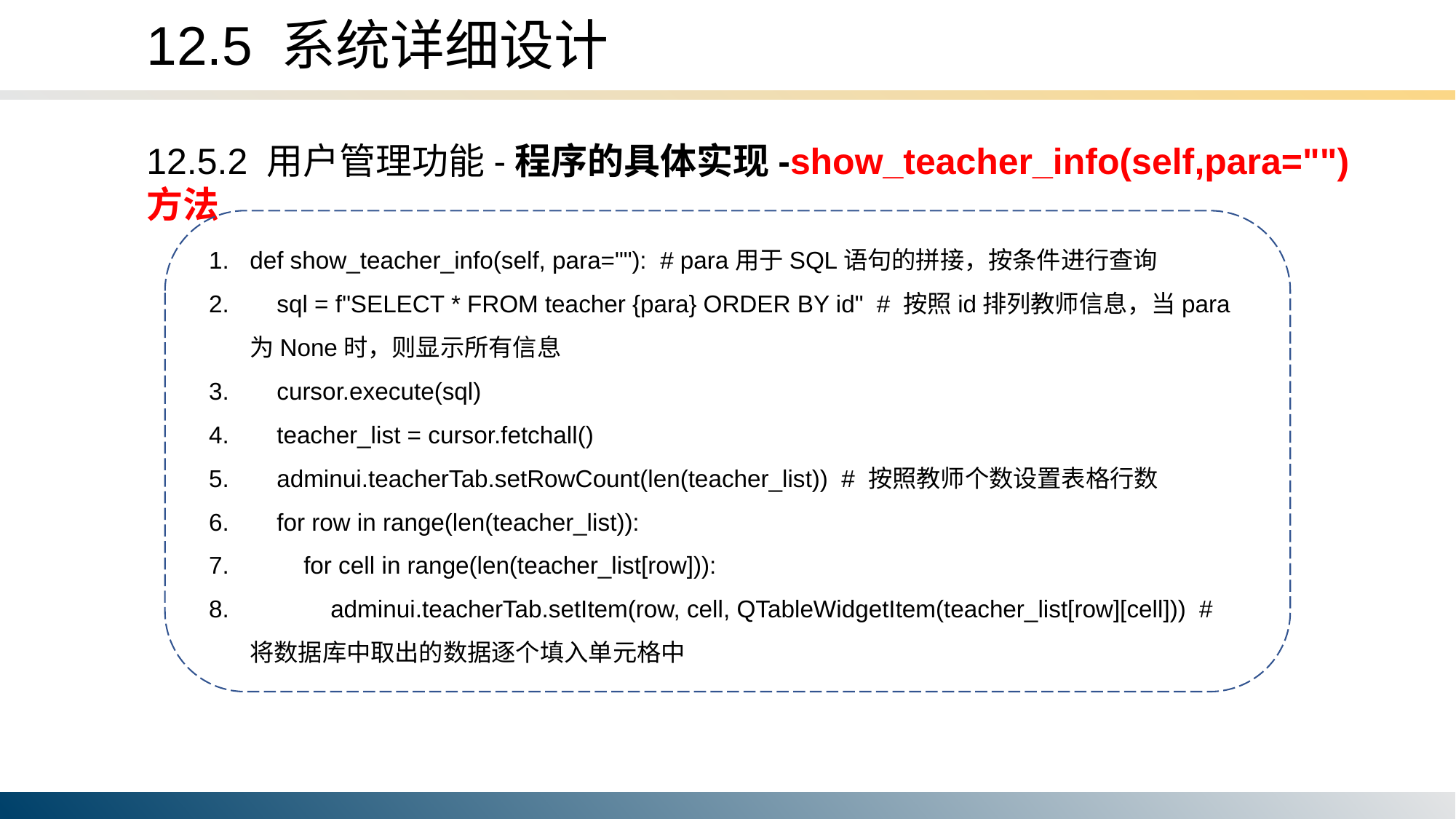

12.5 系统详细设计
12.5.2 用户管理功能-程序的具体实现-show_teacher_info(self,para="")方法

def show_teacher_info(self, para=""):  # para用于SQL语句的拼接，按条件进行查询
    sql = f"SELECT * FROM teacher {para} ORDER BY id"  # 按照id排列教师信息，当para为None时，则显示所有信息
    cursor.execute(sql)
    teacher_list = cursor.fetchall()
    adminui.teacherTab.setRowCount(len(teacher_list))  # 按照教师个数设置表格行数
    for row in range(len(teacher_list)):
        for cell in range(len(teacher_list[row])):
            adminui.teacherTab.setItem(row, cell, QTableWidgetItem(teacher_list[row][cell]))  # 将数据库中取出的数据逐个填入单元格中